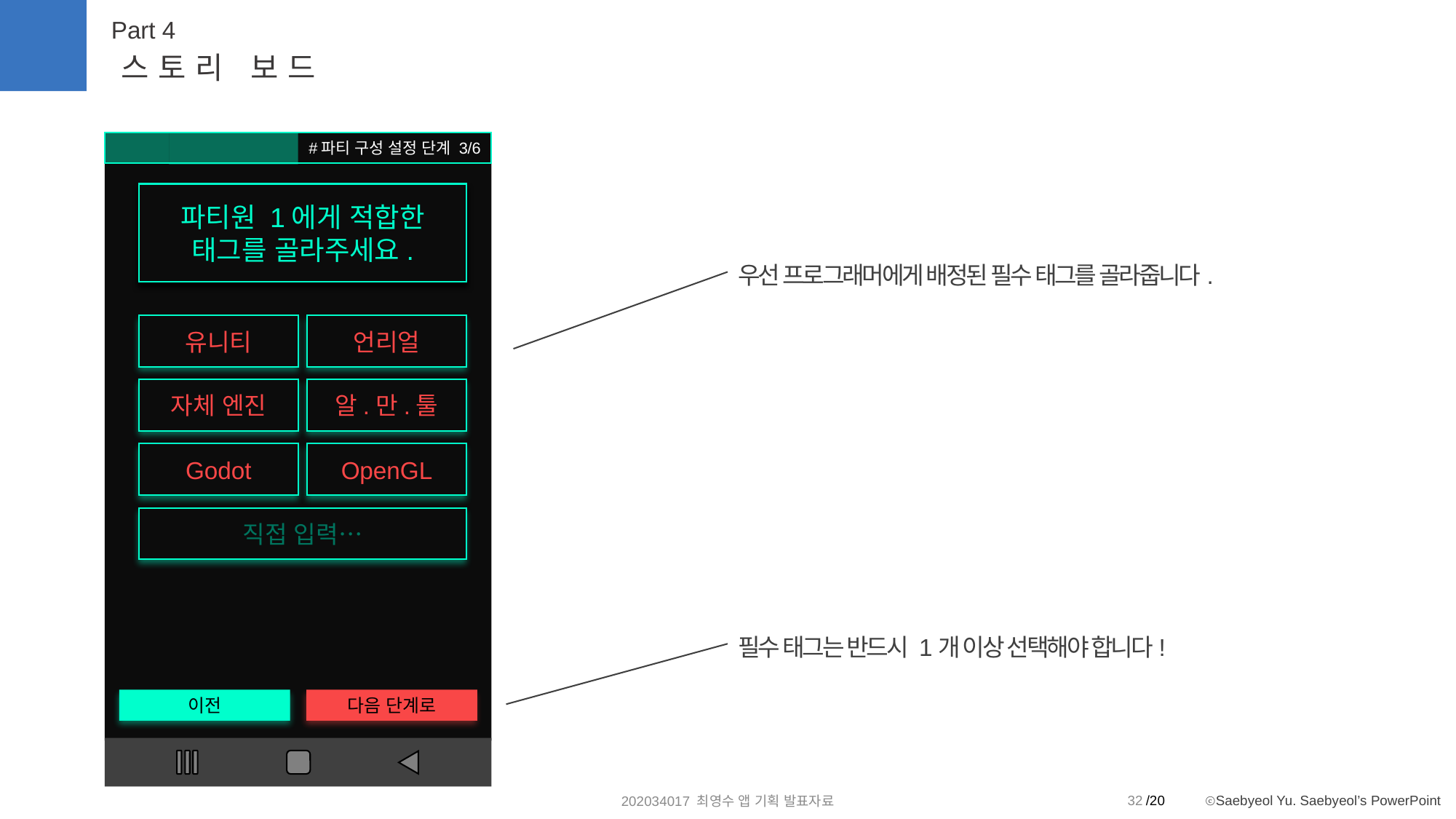

Part 4
스토리 보드

이전
다음 단계로

#파티 구성 설정 단계 3/6

파티원 1에게 적합한
태그를 골라주세요.
우선 프로그래머에게 배정된 필수 태그를 골라줍니다.
유니티
언리얼
자체 엔진
알.만.툴
Godot
OpenGL
직접 입력…
필수 태그는 반드시 1개 이상 선택해야 합니다!
32
202034017 최영수 앱 기획 발표자료